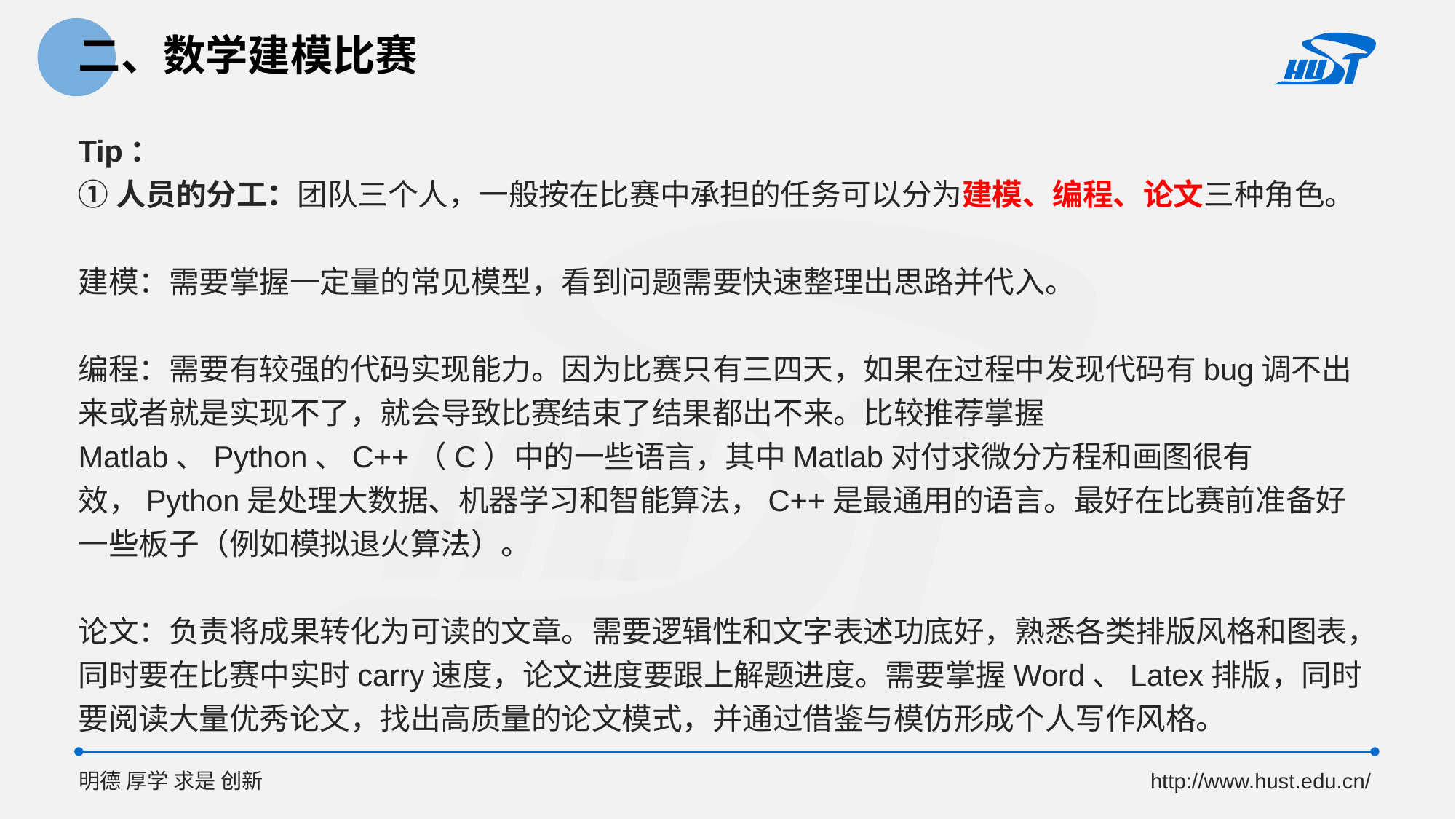

二、数学建模比赛
Tip：
①人员的分工：团队三个人，一般按在比赛中承担的任务可以分为建模、编程、论文三种角色。

建模：需要掌握一定量的常见模型，看到问题需要快速整理出思路并代入。

编程：需要有较强的代码实现能力。因为比赛只有三四天，如果在过程中发现代码有bug调不出来或者就是实现不了，就会导致比赛结束了结果都出不来。比较推荐掌握Matlab、Python、C++（C）中的一些语言，其中Matlab对付求微分方程和画图很有效，Python是处理大数据、机器学习和智能算法，C++是最通用的语言。最好在比赛前准备好一些板子（例如模拟退火算法）。

论文：负责将成果转化为可读的文章。需要逻辑性和文字表述功底好，熟悉各类排版风格和图表，同时要在比赛中实时carry速度，论文进度要跟上解题进度。需要掌握Word、Latex排版，同时要阅读大量优秀论文，找出高质量的论文模式，并通过借鉴与模仿形成个人写作风格。